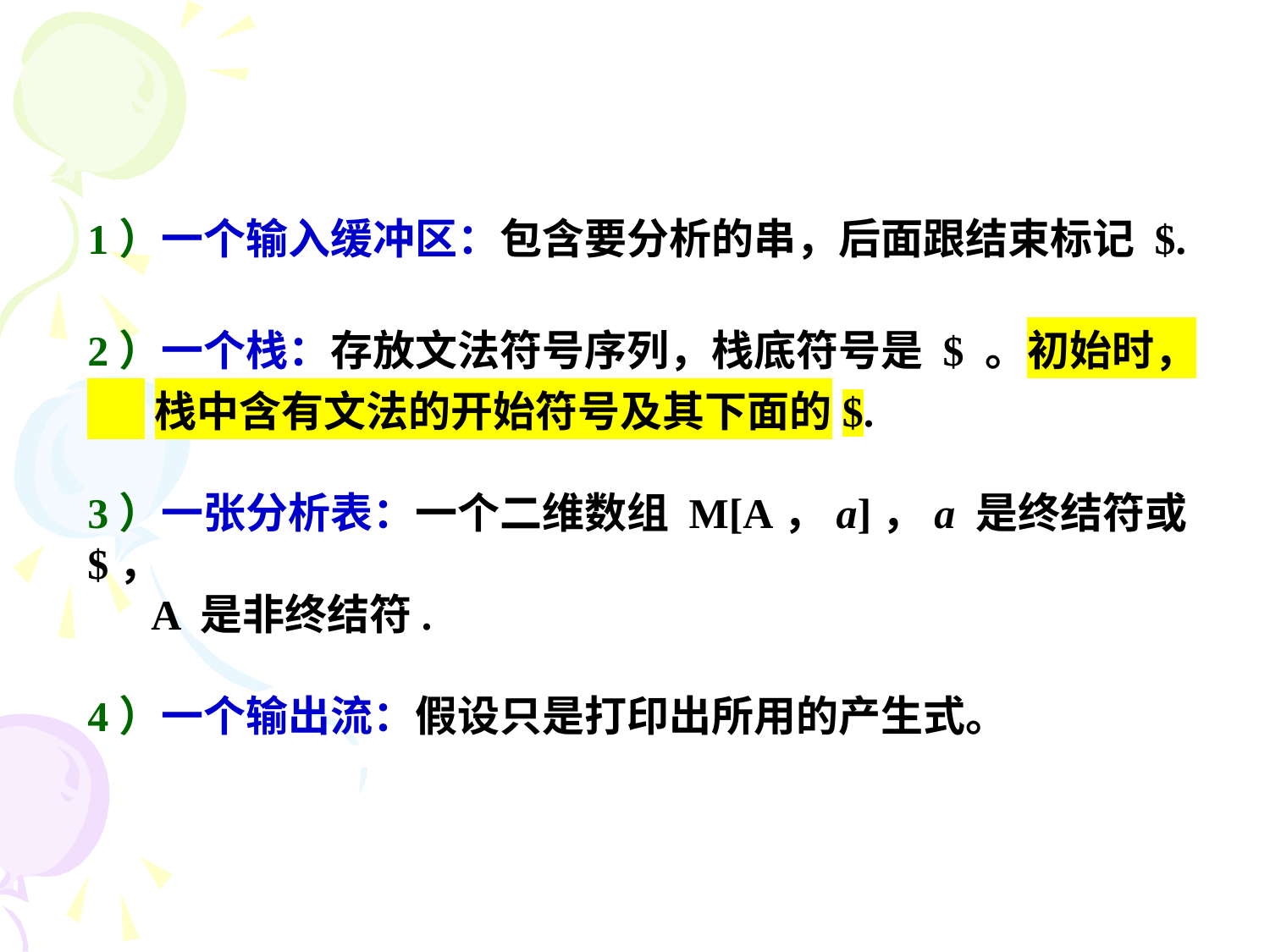

1）一个输入缓冲区：包含要分析的串，后面跟结束标记 $.

2）一个栈：存放文法符号序列，栈底符号是 $ 。初始时，
      栈中含有文法的开始符号及其下面的$.

3）一张分析表：一个二维数组 M[A，a]，a 是终结符或$，
      A 是非终结符.

4）一个输出流：假设只是打印出所用的产生式。
64